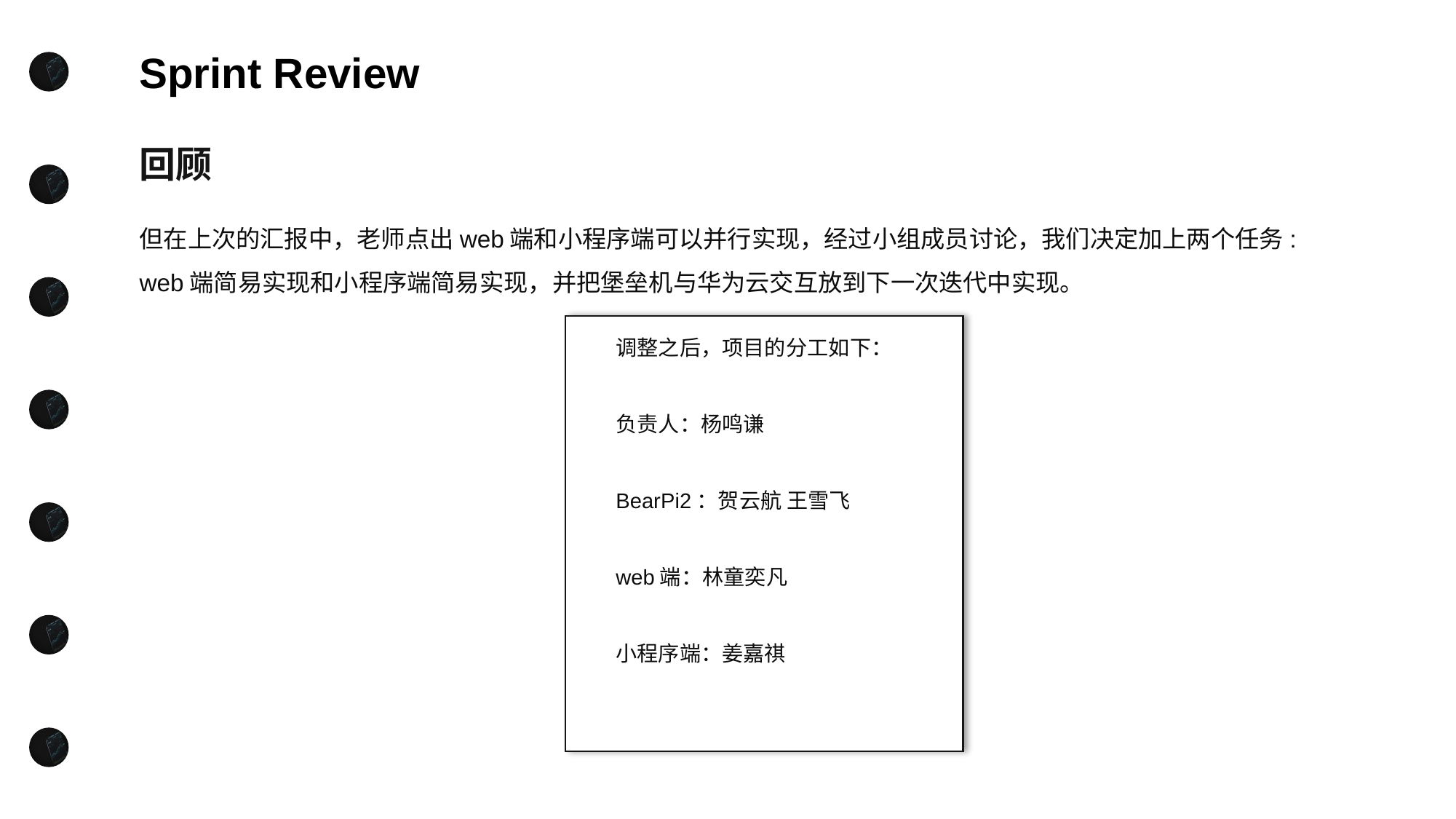

Sprint Review

回顾

但在上次的汇报中，老师点出web端和小程序端可以并行实现，经过小组成员讨论，我们决定加上两个任务:
web端简易实现和小程序端简易实现，并把堡垒机与华为云交互放到下一次迭代中实现。

调整之后，项目的分工如下：

负责人：杨鸣谦

BearPi2：贺云航 王雪飞

web端：林童奕凡

小程序端：姜嘉祺